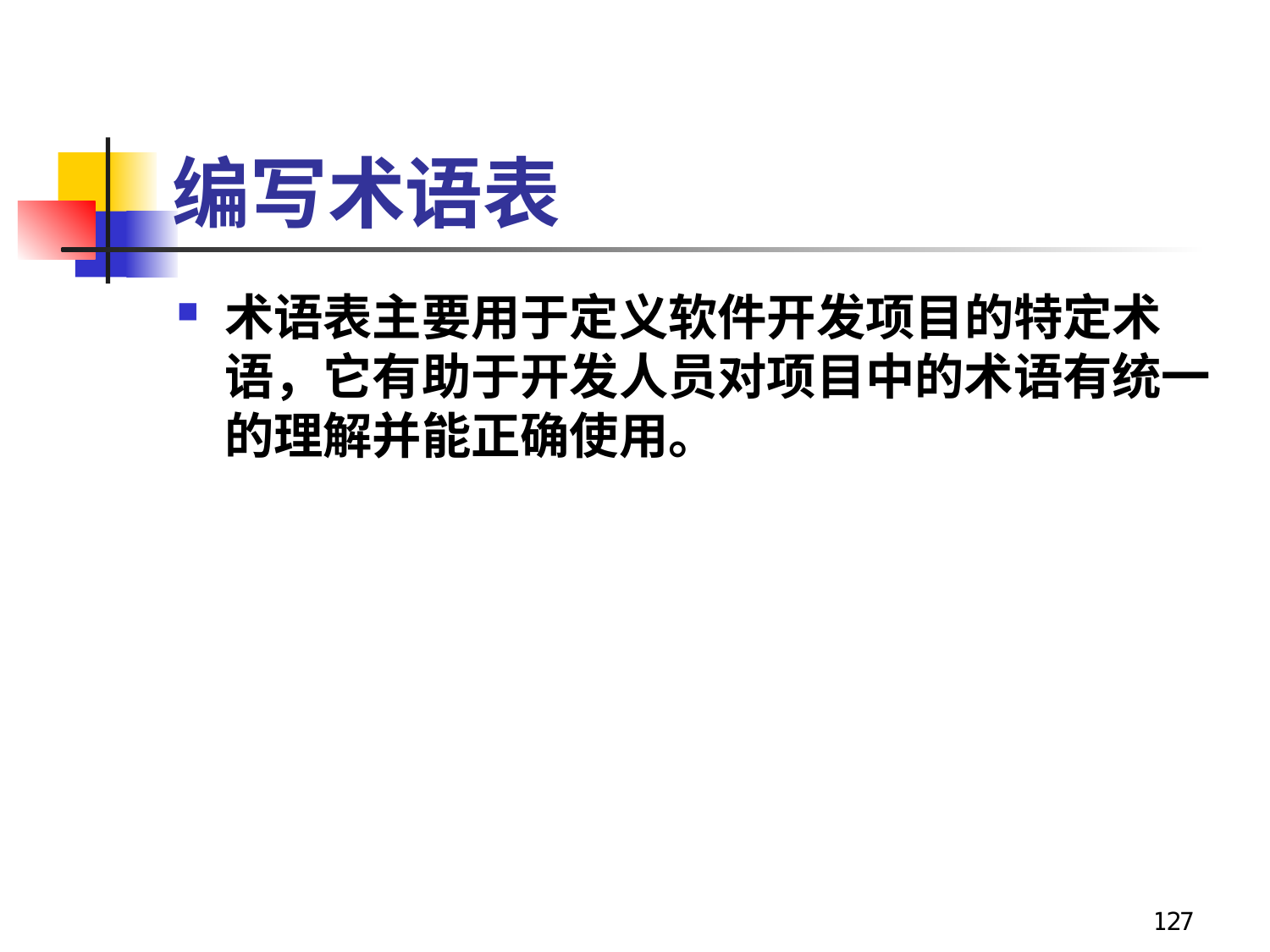

# 编写术语表
术语表主要用于定义软件开发项目的特定术语，它有助于开发人员对项目中的术语有统一的理解并能正确使用。
127